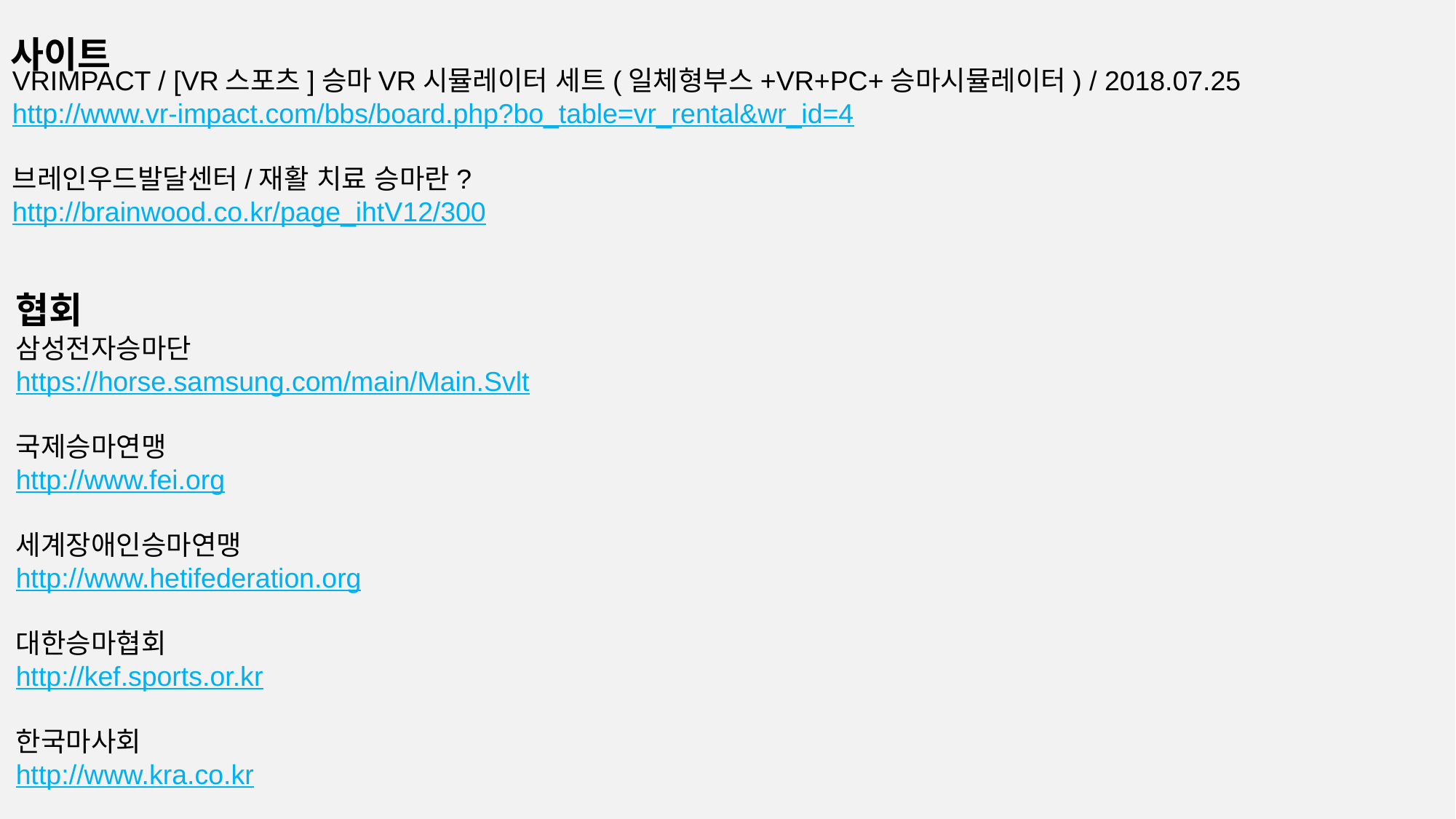

사이트
VRIMPACT / [VR스포츠]승마VR시뮬레이터 세트(일체형부스+VR+PC+승마시뮬레이터) / 2018.07.25
http://www.vr-impact.com/bbs/board.php?bo_table=vr_rental&wr_id=4

브레인우드발달센터/재활 치료 승마란?
http://brainwood.co.kr/page_ihtV12/300

협회
삼성전자승마단
https://horse.samsung.com/main/Main.Svlt

국제승마연맹
http://www.fei.org

세계장애인승마연맹
http://www.hetifederation.org

대한승마협회
http://kef.sports.or.kr

한국마사회
http://www.kra.co.kr